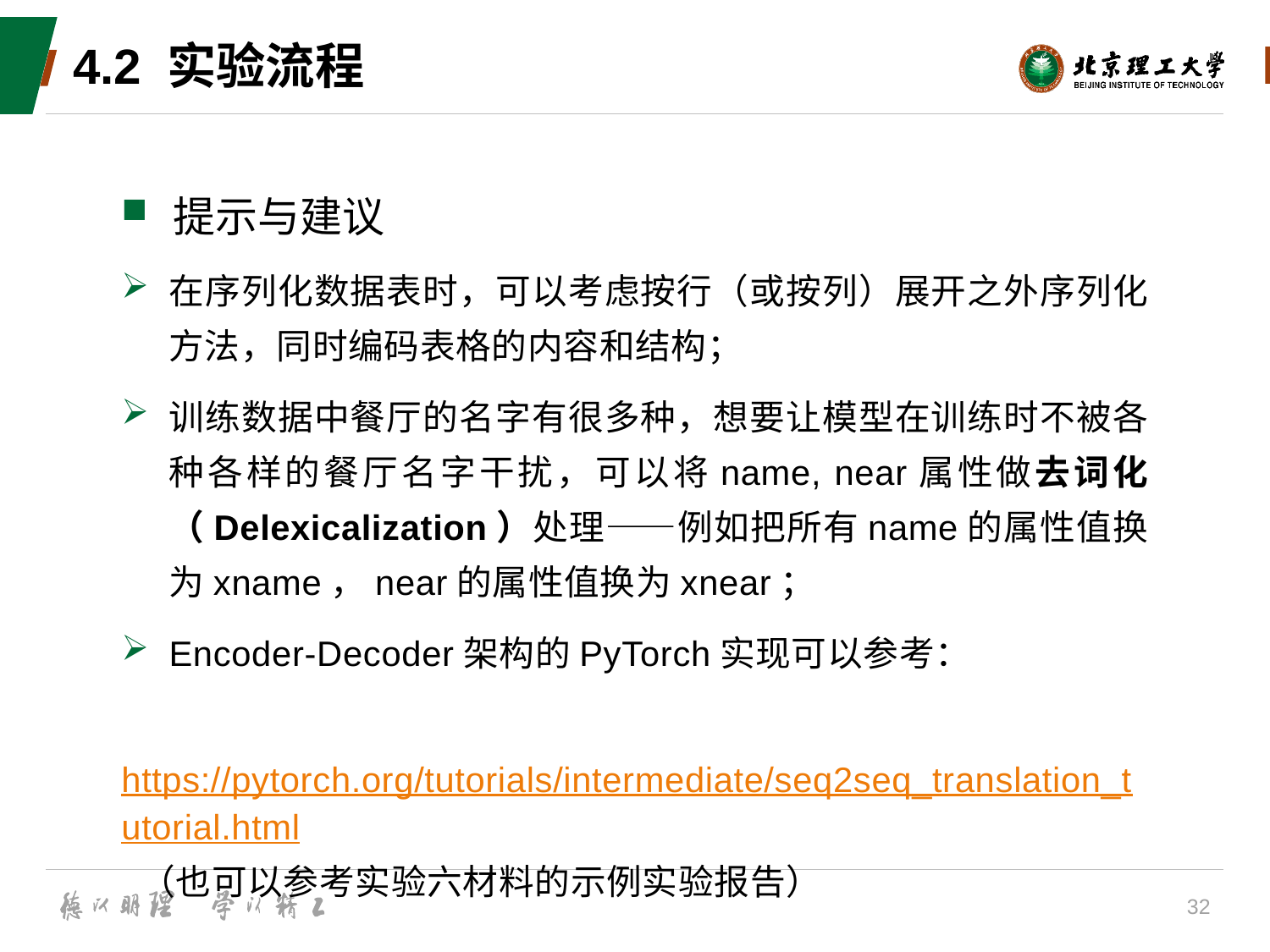

# 4.2 实验流程
 提示与建议
在序列化数据表时，可以考虑按行（或按列）展开之外序列化方法，同时编码表格的内容和结构；
训练数据中餐厅的名字有很多种，想要让模型在训练时不被各种各样的餐厅名字干扰，可以将name, near属性做去词化（Delexicalization）处理——例如把所有name的属性值换为xname，near的属性值换为xnear；
Encoder-Decoder架构的PyTorch实现可以参考：
	https://pytorch.org/tutorials/intermediate/seq2seq_translation_tutorial.html （也可以参考实验六材料的示例实验报告）